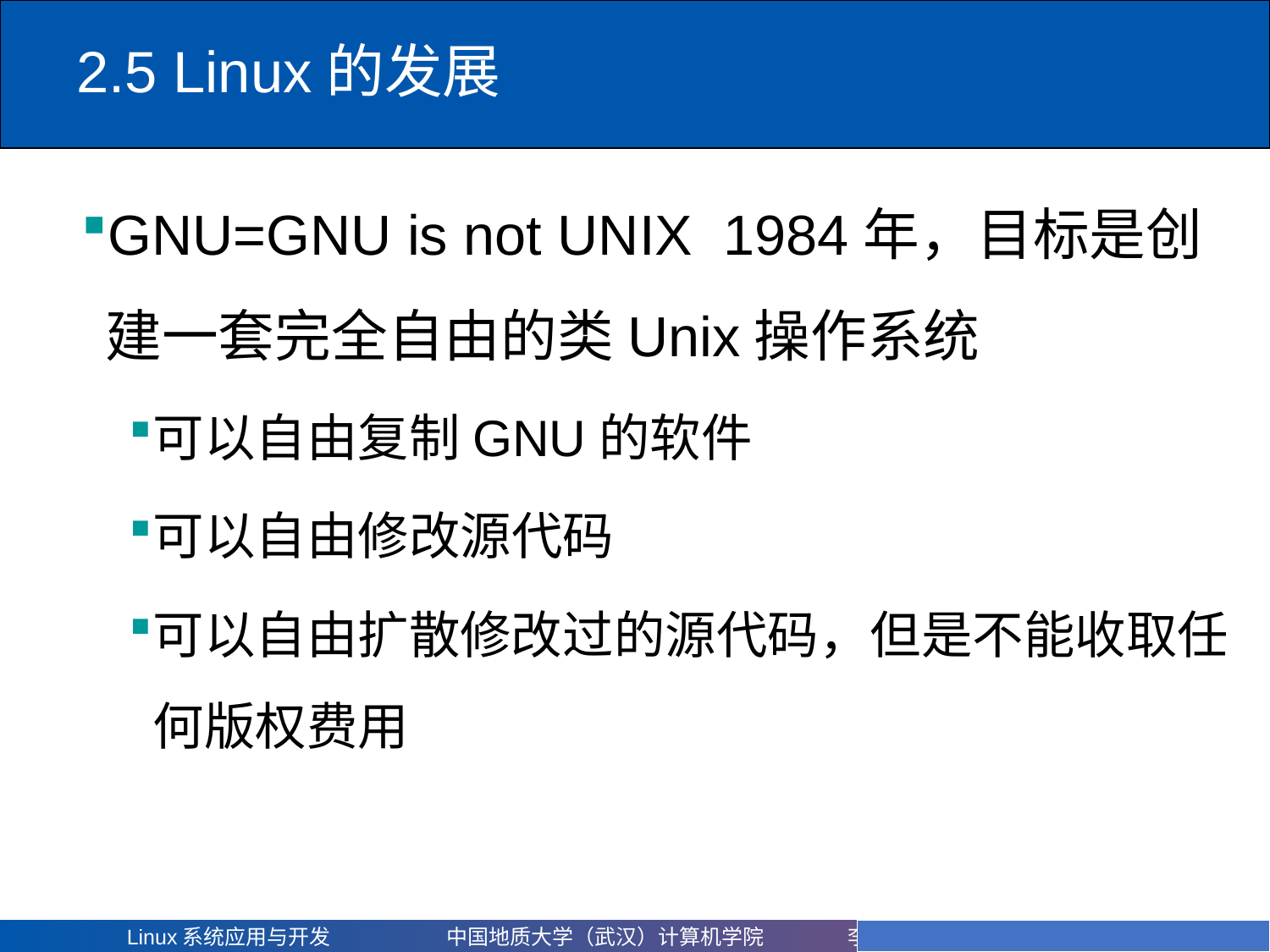

# 2.5 Linux的发展
GNU=GNU is not UNIX  1984年，目标是创建一套完全自由的类Unix操作系统
可以自由复制GNU的软件
可以自由修改源代码
可以自由扩散修改过的源代码，但是不能收取任何版权费用